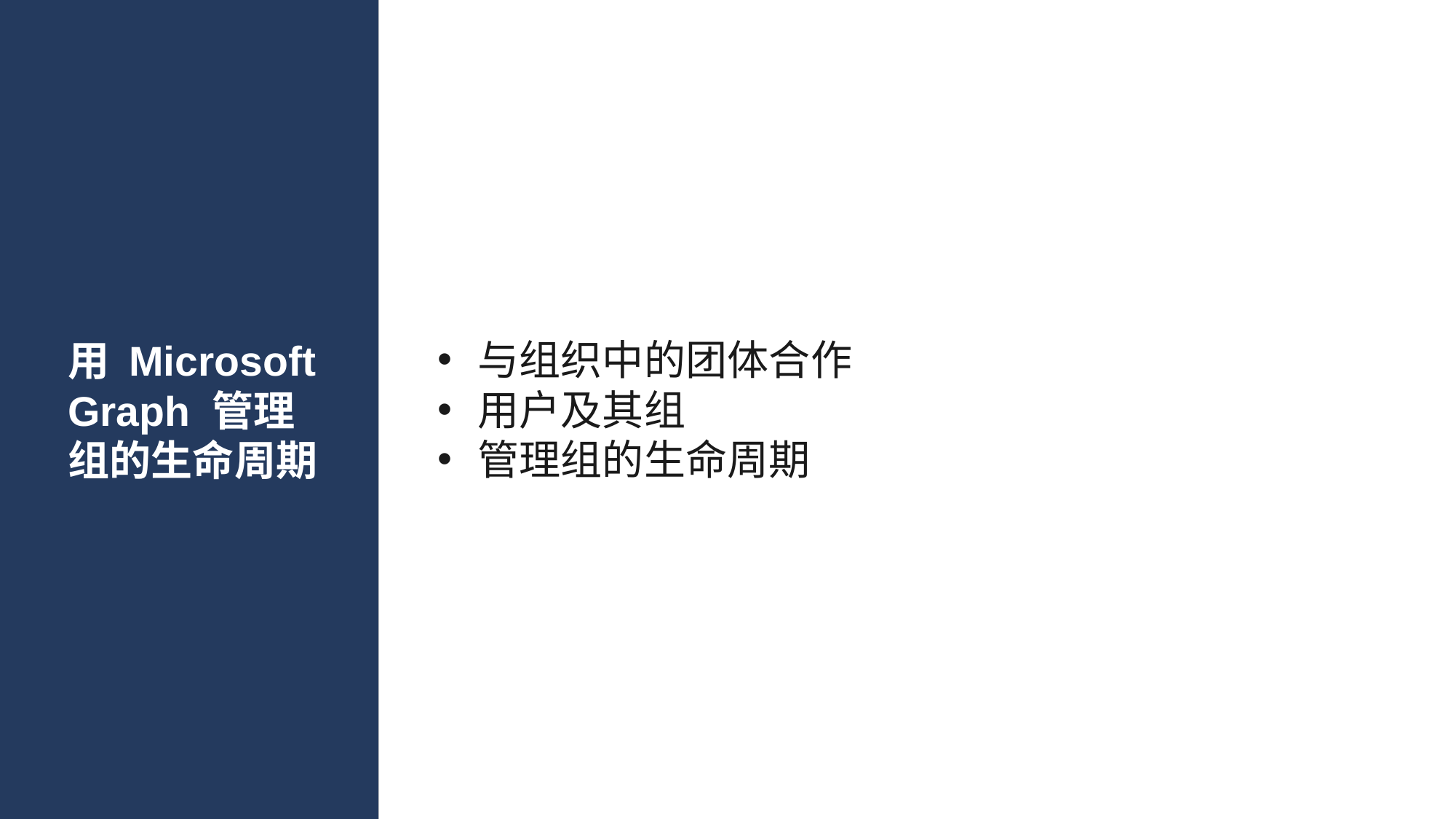

# 用 Microsoft Graph 管理组的生命周期
与组织中的团体合作
用户及其组
管理组的生命周期